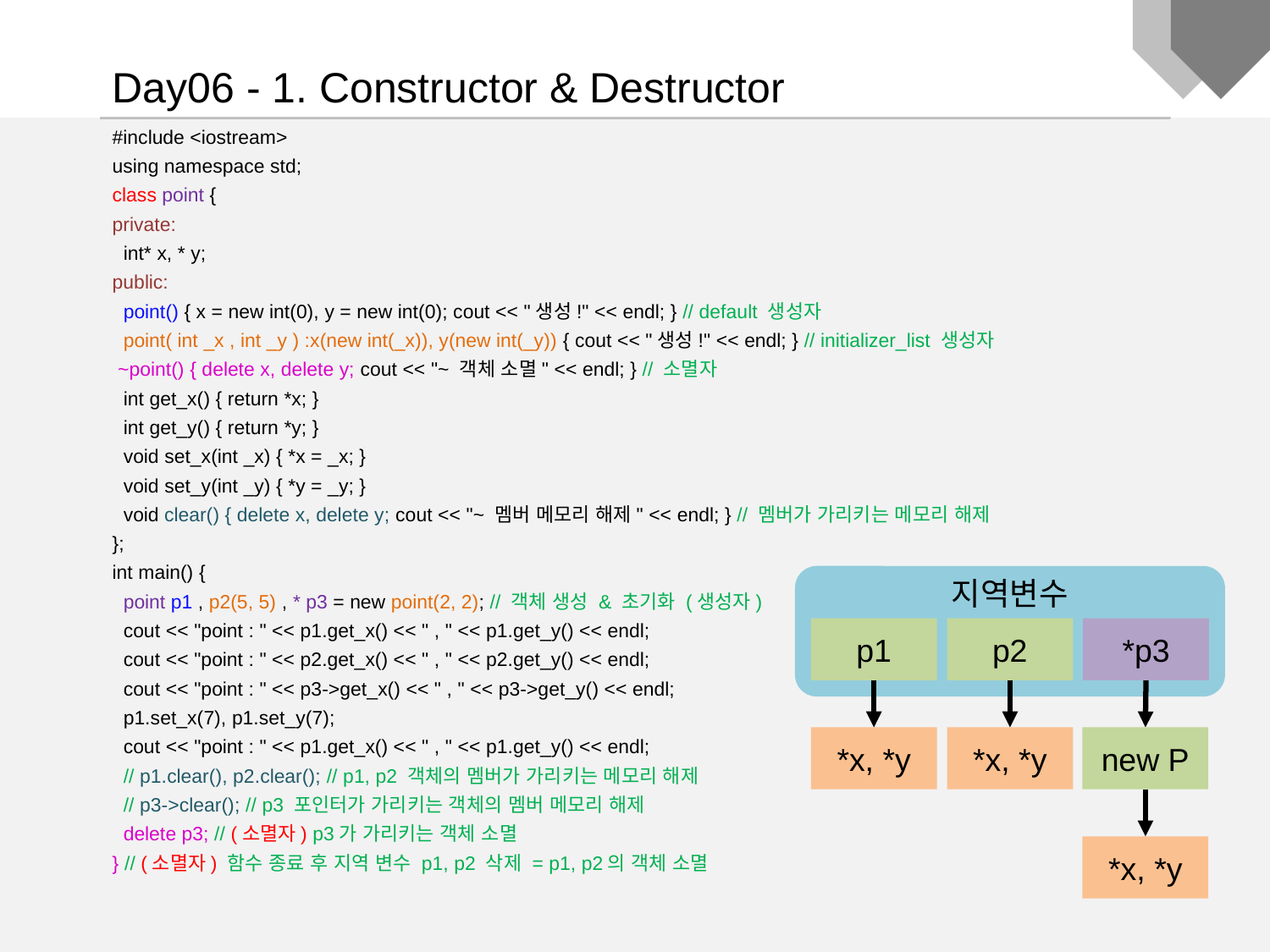

Day06 - 1. Constructor & Destructor
#include <iostream>
using namespace std;
class point {
private:
  int* x, * y;
public:
  point() { x = new int(0), y = new int(0); cout << "생성!" << endl; } // default 생성자
  point( int _x , int _y ) :x(new int(_x)), y(new int(_y)) { cout << "생성!" << endl; } // initializer_list 생성자
 ~point() { delete x, delete y; cout << "~ 객체 소멸" << endl; } // 소멸자
  int get_x() { return *x; }
  int get_y() { return *y; }
  void set_x(int _x) { *x = _x; }
  void set_y(int _y) { *y = _y; }
  void clear() { delete x, delete y; cout << "~ 멤버 메모리 해제" << endl; } // 멤버가 가리키는 메모리 해제
};
int main() {
  point p1 , p2(5, 5) , * p3 = new point(2, 2); // 객체 생성 & 초기화 (생성자)
  cout << "point : " << p1.get_x() << " , " << p1.get_y() << endl;
  cout << "point : " << p2.get_x() << " , " << p2.get_y() << endl;
  cout << "point : " << p3->get_x() << " , " << p3->get_y() << endl;
  p1.set_x(7), p1.set_y(7);
  cout << "point : " << p1.get_x() << " , " << p1.get_y() << endl;
  // p1.clear(), p2.clear(); // p1, p2 객체의 멤버가 가리키는 메모리 해제
  // p3->clear(); // p3 포인터가 가리키는 객체의 멤버 메모리 해제
  delete p3; // (소멸자) p3가 가리키는 객체 소멸
} // (소멸자) 함수 종료 후 지역 변수 p1, p2 삭제 = p1, p2의 객체 소멸
지역변수

p1
p2
*p3
*x, *y
*x, *y
new P
*x, *y